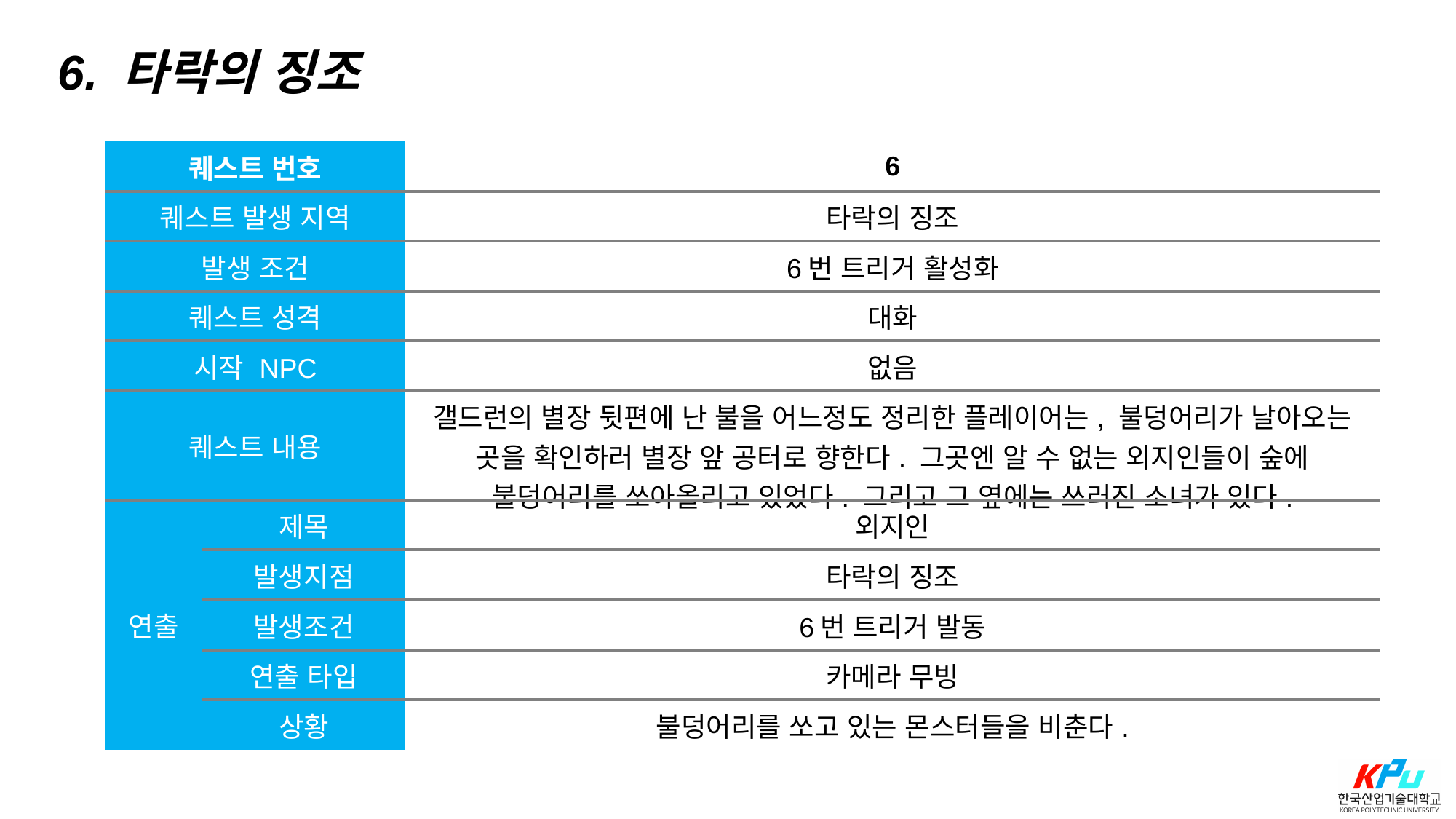

6. 타락의 징조
| 퀘스트 번호 |  | 6 |
| --- | --- | --- |
| 퀘스트 발생 지역 |  | 타락의 징조 |
| 발생 조건 |  | 6번 트리거 활성화 |
| 퀘스트 성격 |  | 대화 |
| 시작 NPC |  | 없음 |
| 퀘스트 내용 |  | 갤드런의 별장 뒷편에 난 불을 어느정도 정리한 플레이어는, 불덩어리가 날아오는 곳을 확인하러 별장 앞 공터로 향한다. 그곳엔 알 수 없는 외지인들이 숲에 불덩어리를 쏘아올리고 있었다. 그리고 그 옆에는 쓰러진 소녀가 있다. |
| 연출 | 제목 | 외지인 |
|  | 발생지점 | 타락의 징조 |
|  | 발생조건 | 6번 트리거 발동 |
|  | 연출 타입 | 카메라 무빙 |
|  | 상황 | 불덩어리를 쏘고 있는 몬스터들을 비춘다. |